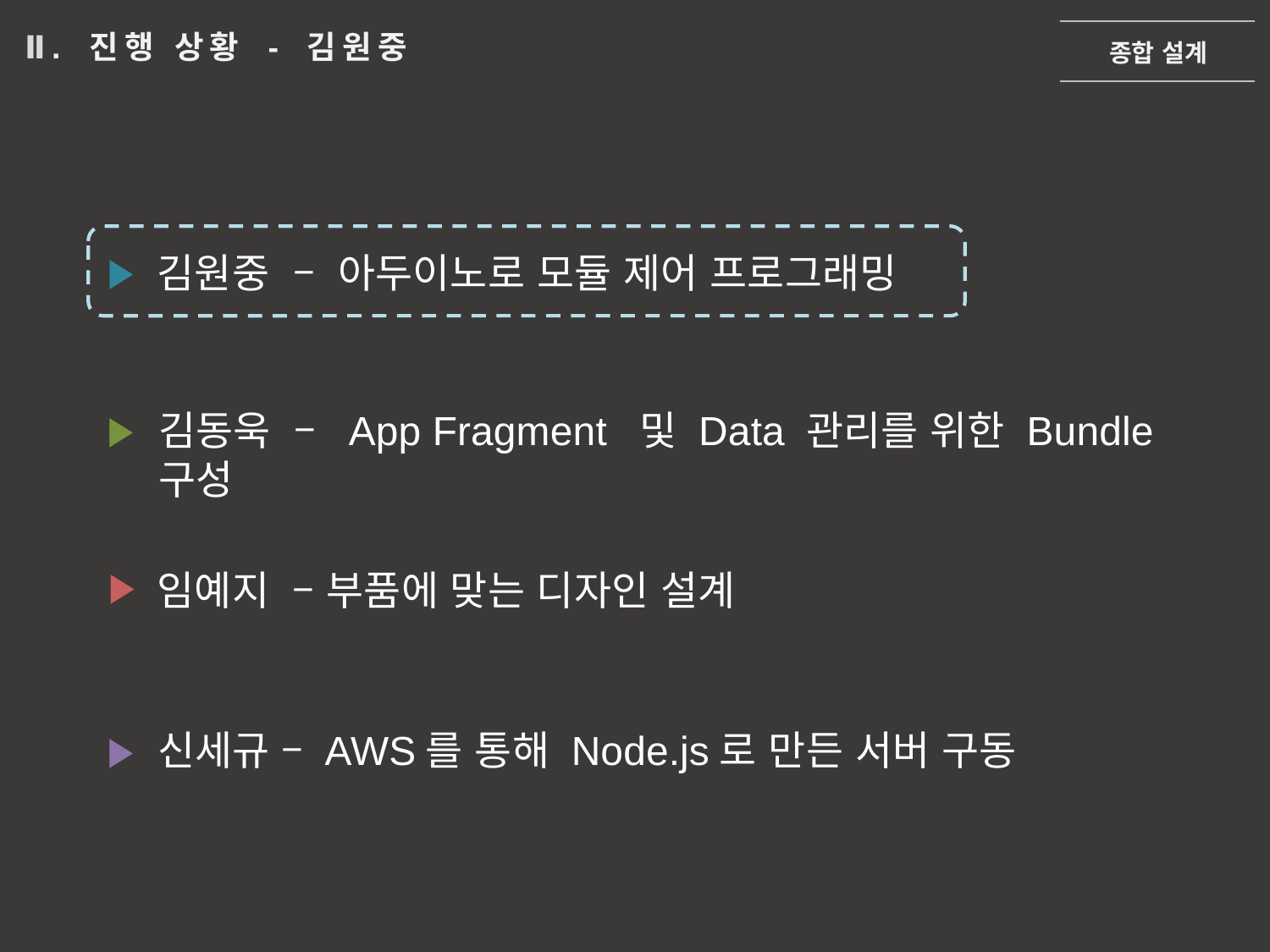

종합 설계
Ⅱ. 진행 상황 - 김원중

▶
김원중  –  아두이노로 모듈 제어 프로그래밍
▶
김동욱  –  App Fragment  및 Data 관리를 위한 Bundle 구성
▶
임예지  – 부품에 맞는 디자인 설계
▶
신세규 – AWS를 통해 Node.js로 만든 서버 구동